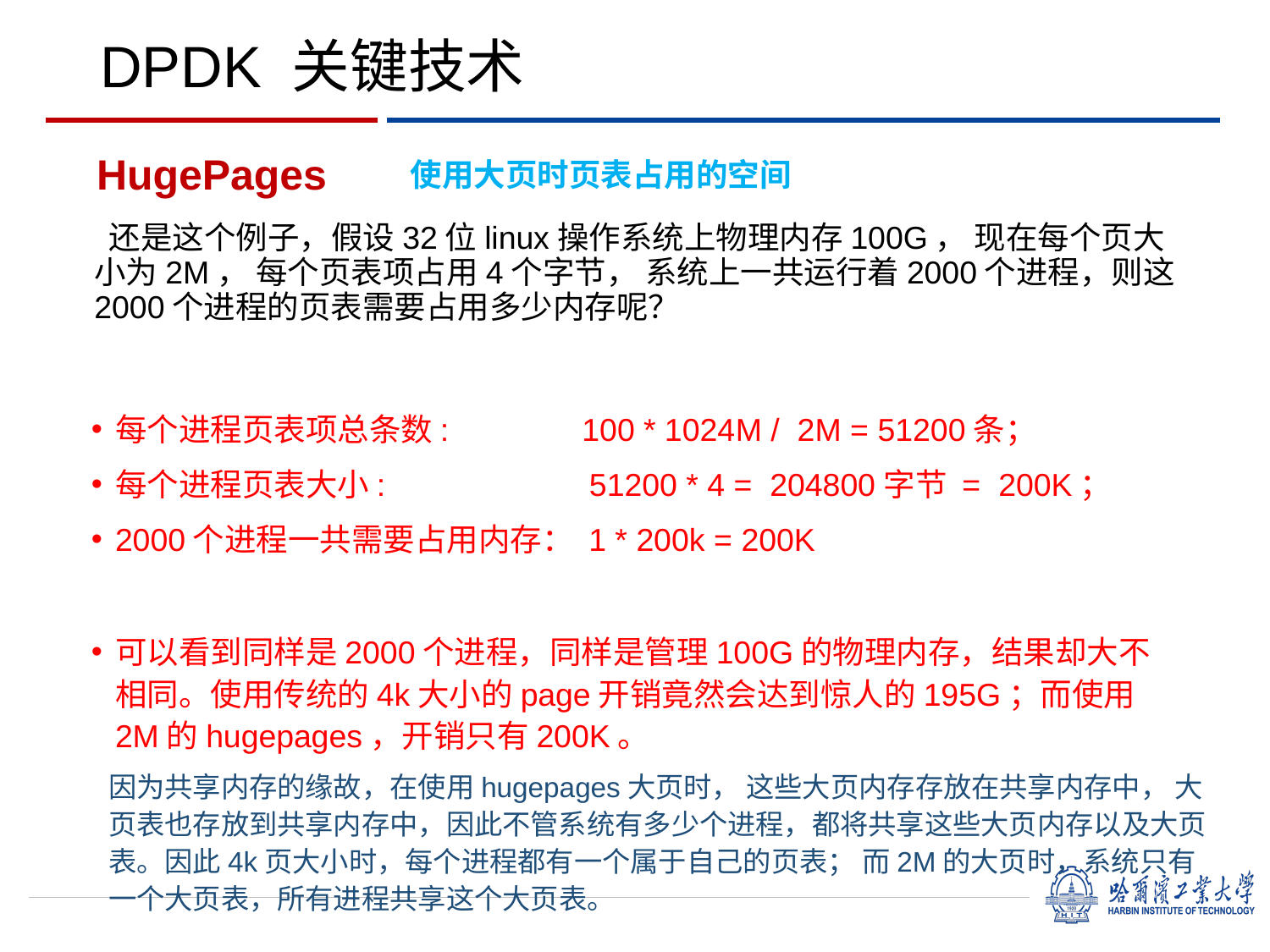

# DPDK 关键技术
HugePages
使用大页时页表占用的空间
 还是这个例子，假设32位linux操作系统上物理内存100G， 现在每个页大小为2M， 每个页表项占用4个字节， 系统上一共运行着2000个进程，则这2000个进程的页表需要占用多少内存呢？

每个进程页表项总条数:               100 * 1024M /  2M = 51200条；
每个进程页表大小:                       51200 * 4 =  204800字节 =  200K；
2000个进程一共需要占用内存： 1 * 200k = 200K

可以看到同样是2000个进程，同样是管理100G的物理内存，结果却大不相同。使用传统的4k大小的page开销竟然会达到惊人的195G；而使用2M的hugepages，开销只有200K。
因为共享内存的缘故，在使用hugepages大页时， 这些大页内存存放在共享内存中， 大页表也存放到共享内存中，因此不管系统有多少个进程，都将共享这些大页内存以及大页表。因此4k页大小时，每个进程都有一个属于自己的页表； 而2M的大页时，系统只有一个大页表，所有进程共享这个大页表。